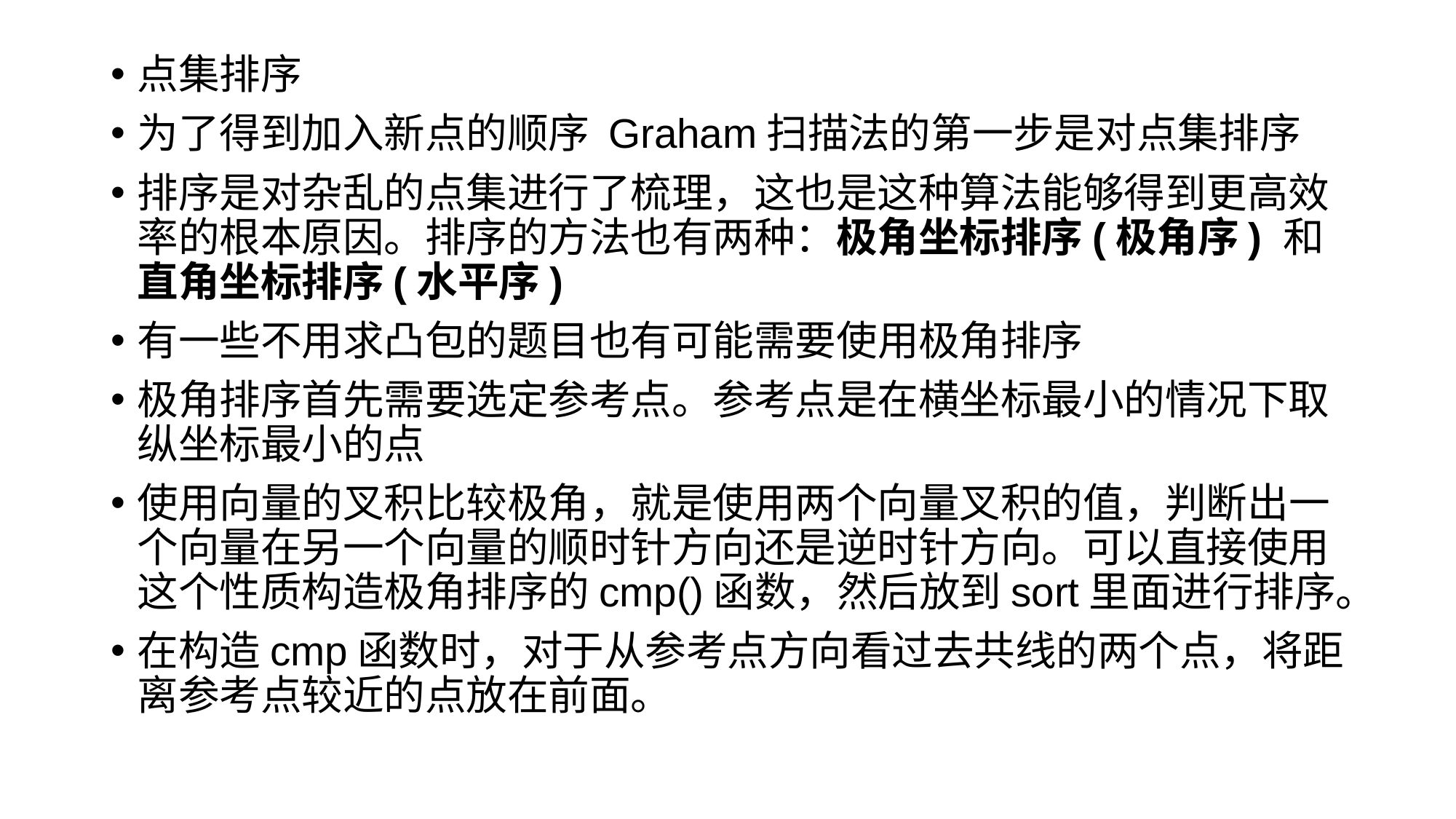

点集排序
为了得到加入新点的顺序 Graham扫描法的第一步是对点集排序
排序是对杂乱的点集进行了梳理，这也是这种算法能够得到更高效率的根本原因。排序的方法也有两种：极角坐标排序(极角序) 和直角坐标排序(水平序)
有一些不用求凸包的题目也有可能需要使用极角排序
极角排序首先需要选定参考点。参考点是在横坐标最小的情况下取纵坐标最小的点
使用向量的叉积比较极角，就是使用两个向量叉积的值，判断出一个向量在另一个向量的顺时针方向还是逆时针方向。可以直接使用这个性质构造极角排序的cmp()函数，然后放到sort里面进行排序。
在构造cmp函数时，对于从参考点方向看过去共线的两个点，将距离参考点较近的点放在前面。